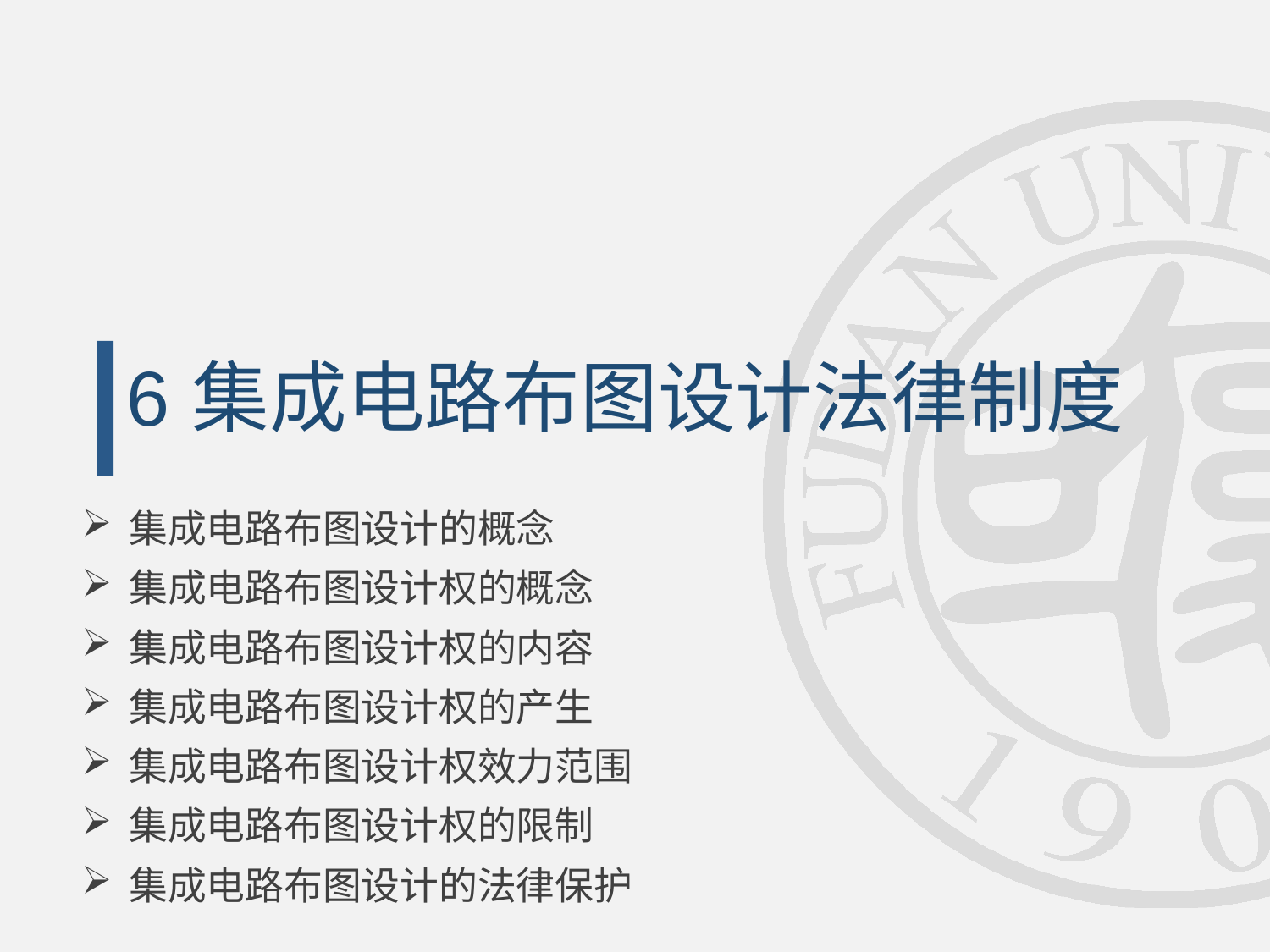

6
# 集成电路布图设计法律制度
集成电路布图设计的概念
集成电路布图设计权的概念
集成电路布图设计权的内容
集成电路布图设计权的产生
集成电路布图设计权效力范围
集成电路布图设计权的限制
集成电路布图设计的法律保护